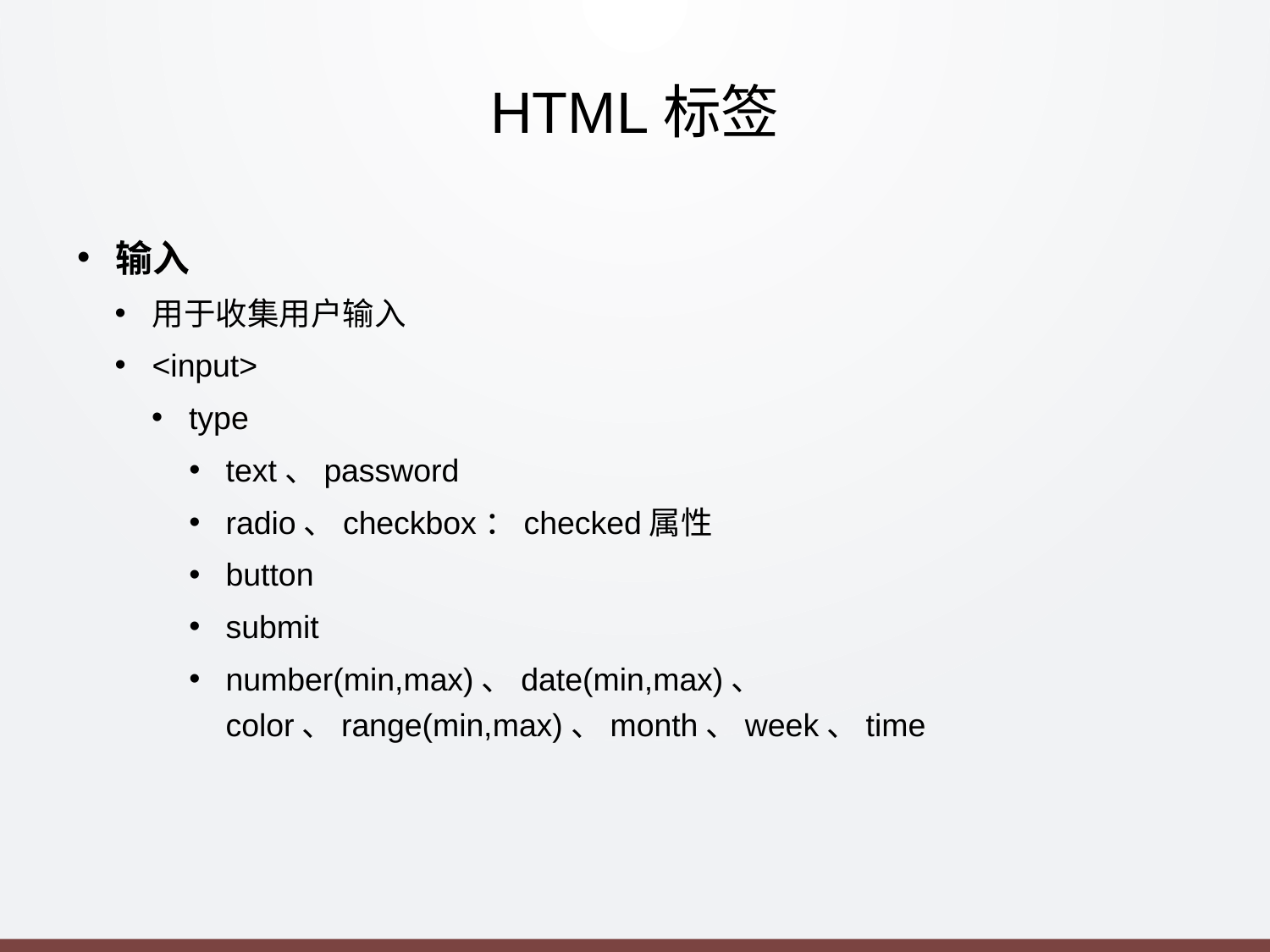

# HTML标签
输入
用于收集用户输入
<input>
type
text、password
radio、checkbox：checked属性
button
submit
number(min,max)、date(min,max)、 color、range(min,max)、month、week、time